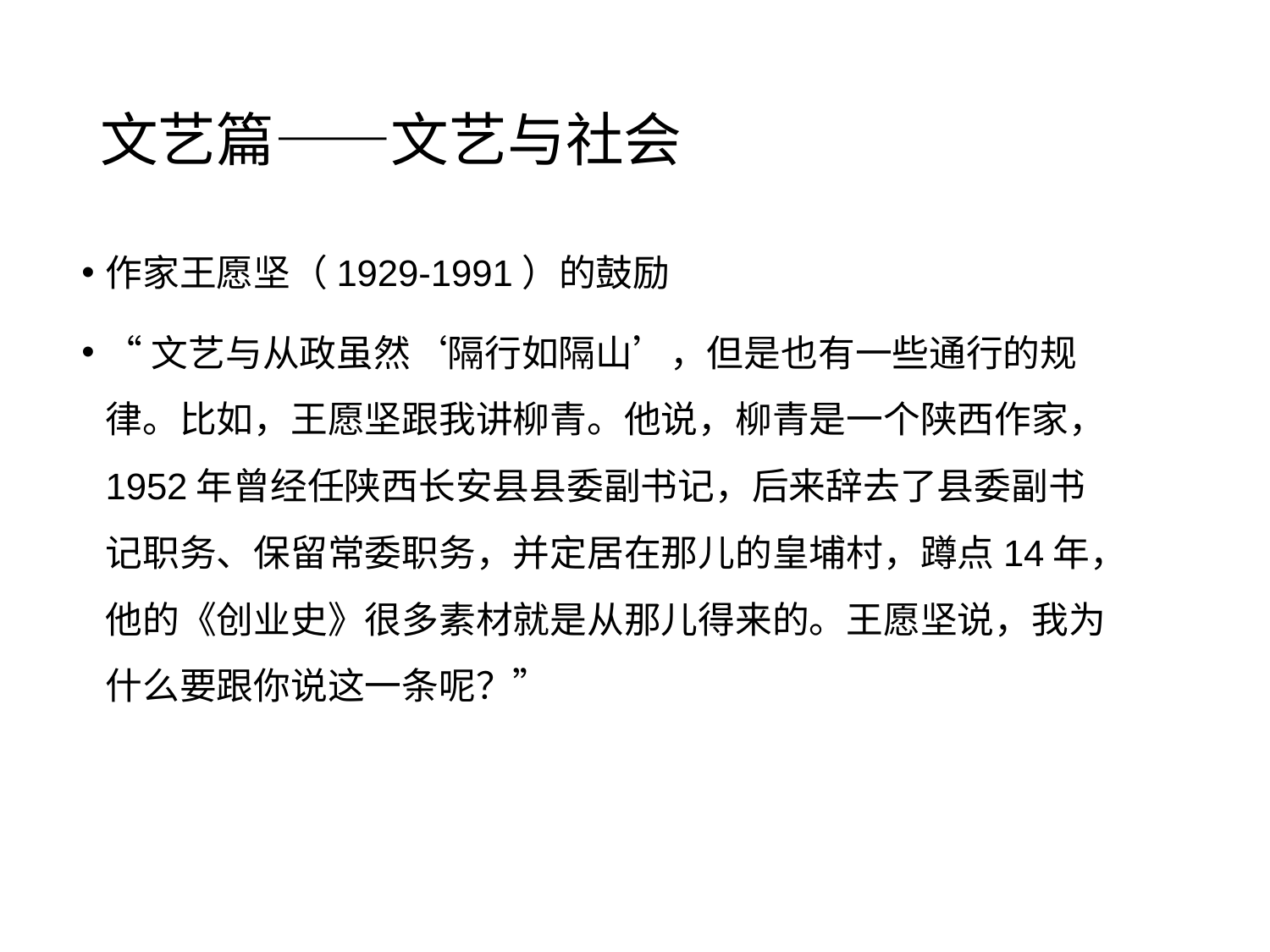

# 文艺篇——文艺与社会
作家王愿坚（1929-1991）的鼓励
“文艺与从政虽然‘隔行如隔山’，但是也有一些通行的规律。比如，王愿坚跟我讲柳青。他说，柳青是一个陕西作家，1952年曾经任陕西长安县县委副书记，后来辞去了县委副书记职务、保留常委职务，并定居在那儿的皇埔村，蹲点14年，他的《创业史》很多素材就是从那儿得来的。王愿坚说，我为什么要跟你说这一条呢？”